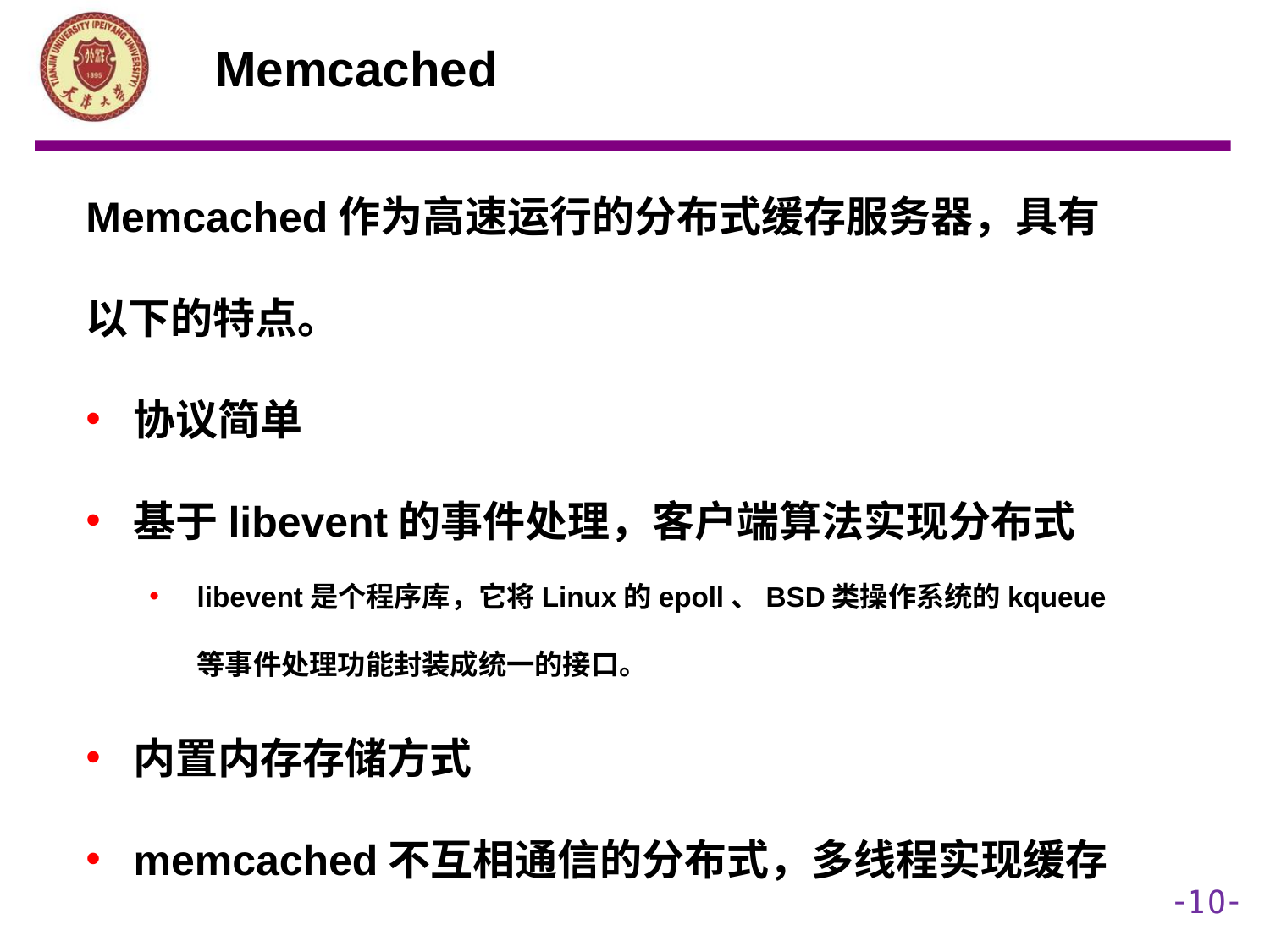

Memcached
Memcached作为高速运行的分布式缓存服务器，具有以下的特点。
协议简单
基于libevent的事件处理，客户端算法实现分布式
libevent是个程序库，它将Linux的epoll、BSD类操作系统的kqueue等事件处理功能封装成统一的接口。
内置内存存储方式
memcached不互相通信的分布式，多线程实现缓存